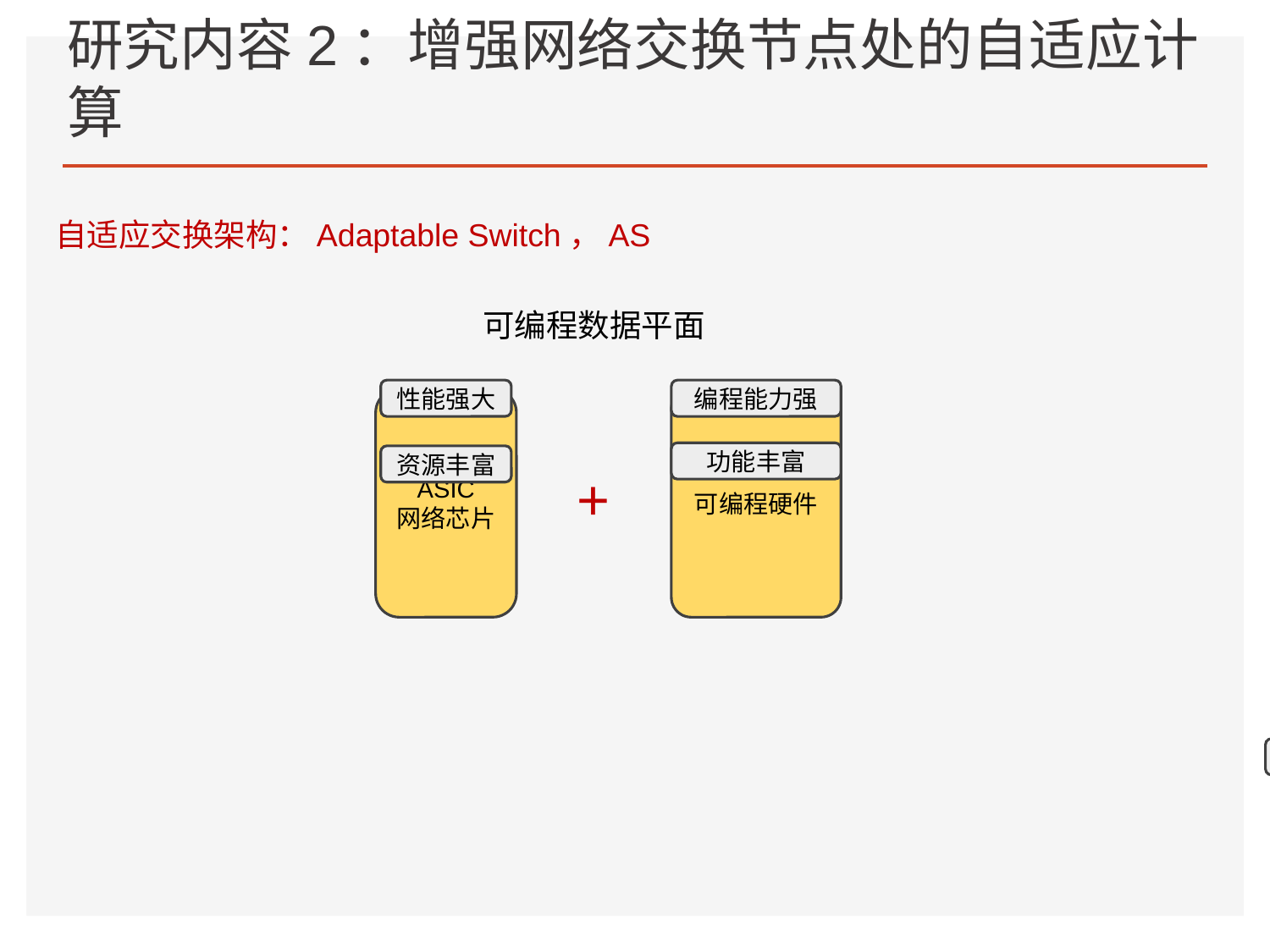

# 研究内容2：增强网络交换节点处的自适应计算
自适应交换架构：Adaptable Switch，AS
可编程数据平面
性能强大
编程能力强
功能丰富
资源丰富
ASIC
网络芯片
可编程硬件
+
智慧物流
5G/6G
智慧城市
云计算
智慧交通
智慧办公
新互联
雾计算
边缘计算
智慧城市
智慧教育
智慧医疗
深度学习
物联网
流量增长点
新应用